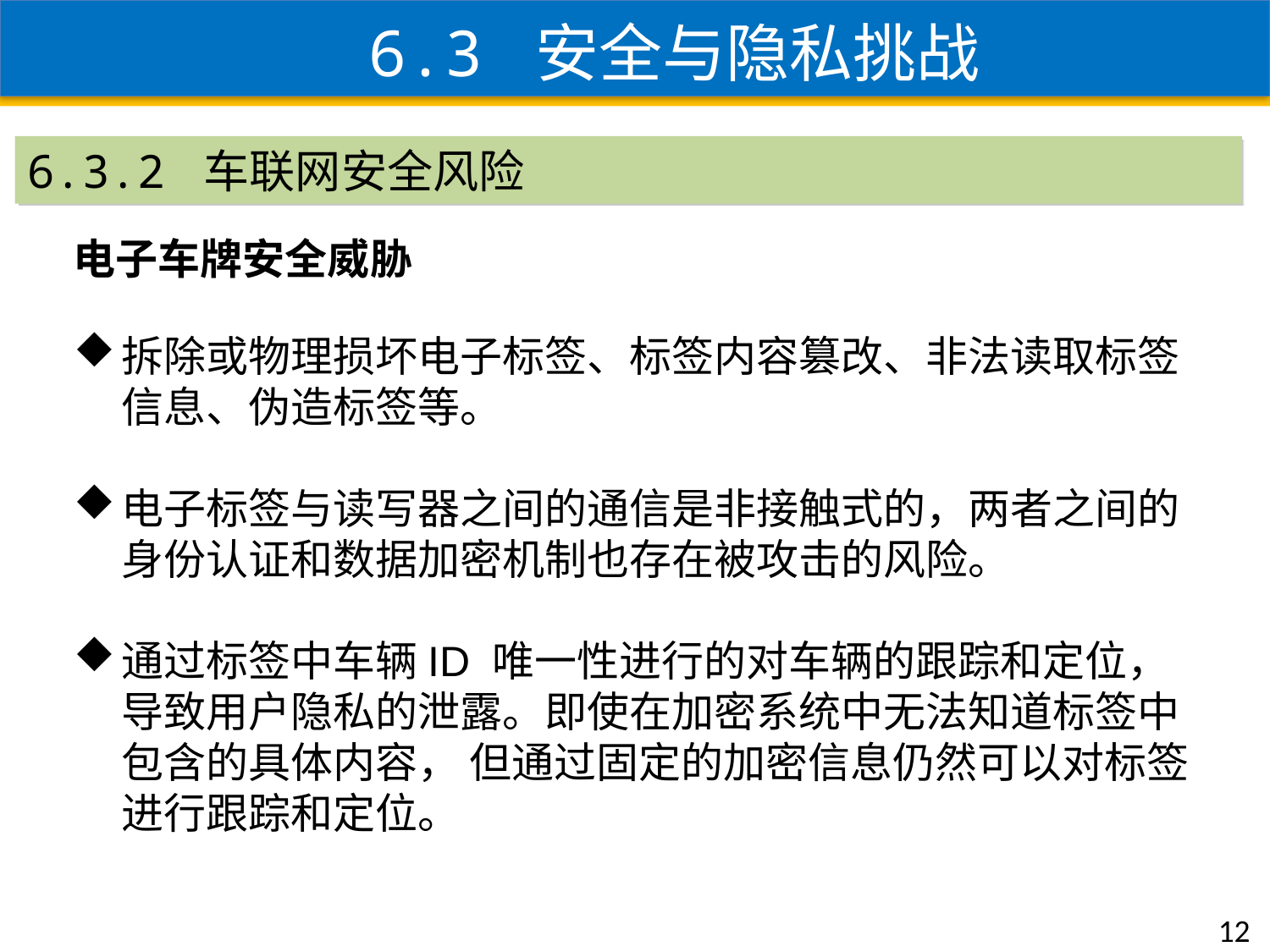

6.3 安全与隐私挑战
6.3.2 车联网安全风险
电子车牌安全威胁

拆除或物理损坏电子标签、标签内容篡改、非法读取标签信息、伪造标签等。

电子标签与读写器之间的通信是非接触式的，两者之间的身份认证和数据加密机制也存在被攻击的风险。

通过标签中车辆ID 唯一性进行的对车辆的跟踪和定位，导致用户隐私的泄露。即使在加密系统中无法知道标签中包含的具体内容， 但通过固定的加密信息仍然可以对标签进行跟踪和定位。
12